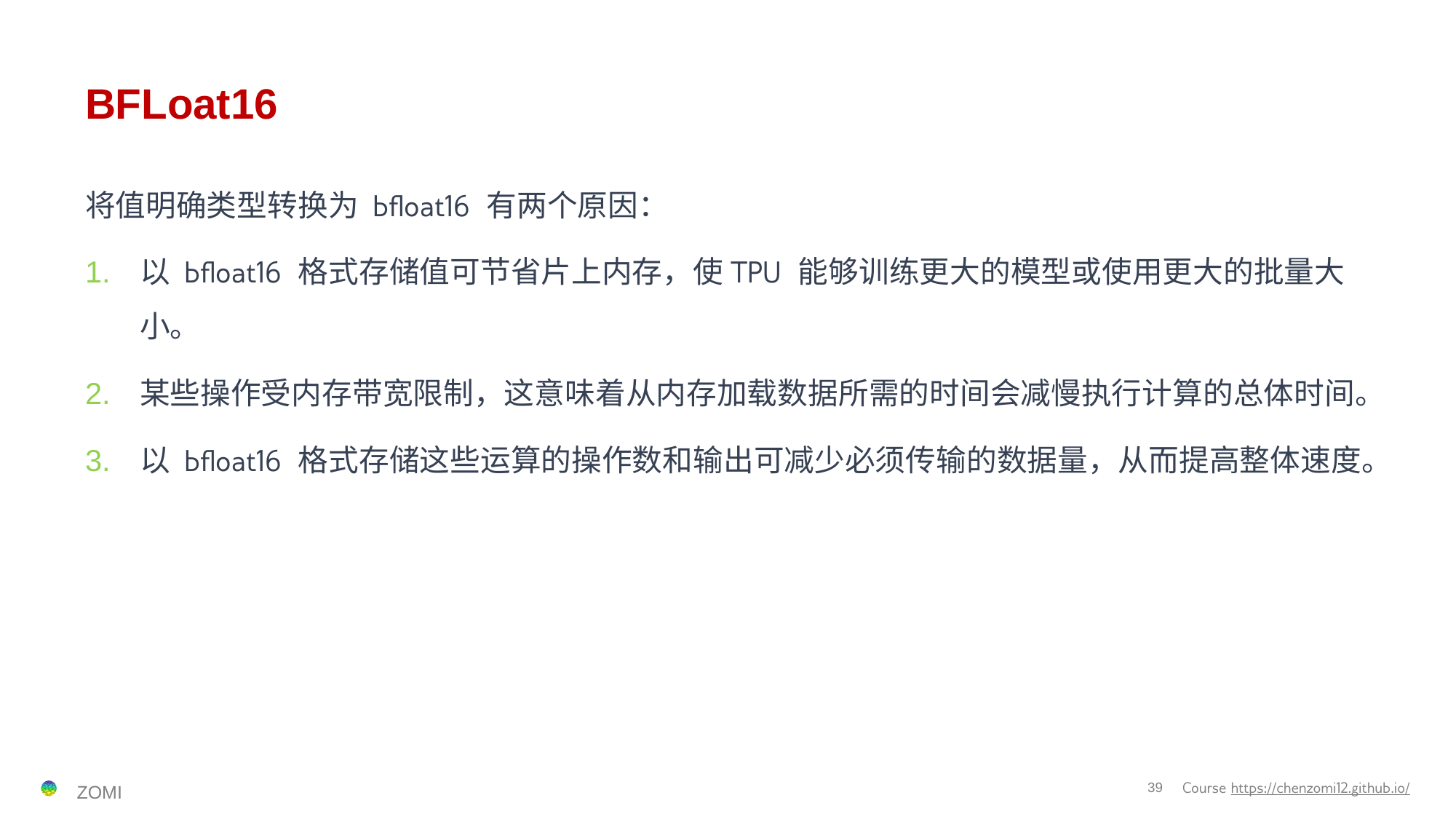

# BFLoat16
将值明确类型转换为 bfloat16 有两个原因：
以 bfloat16 格式存储值可节省片上内存，使TPU 能够训练更大的模型或使用更大的批量大小。
某些操作受内存带宽限制，这意味着从内存加载数据所需的时间会减慢执行计算的总体时间。
以 bfloat16 格式存储这些运算的操作数和输出可减少必须传输的数据量，从而提高整体速度。